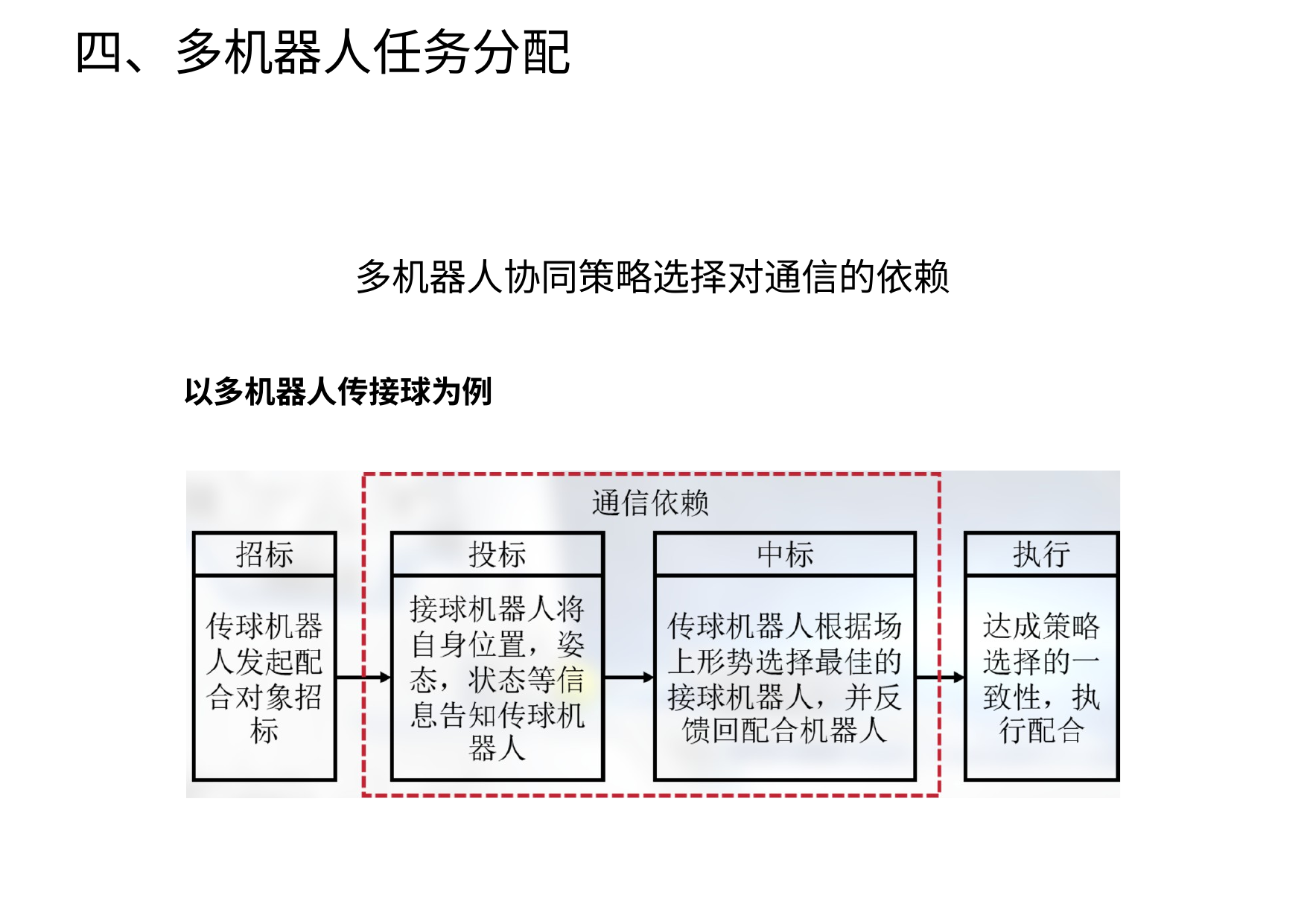

四、多机器人任务分配
多机器人协同策略选择对通信的依赖
以多机器人传接球为例